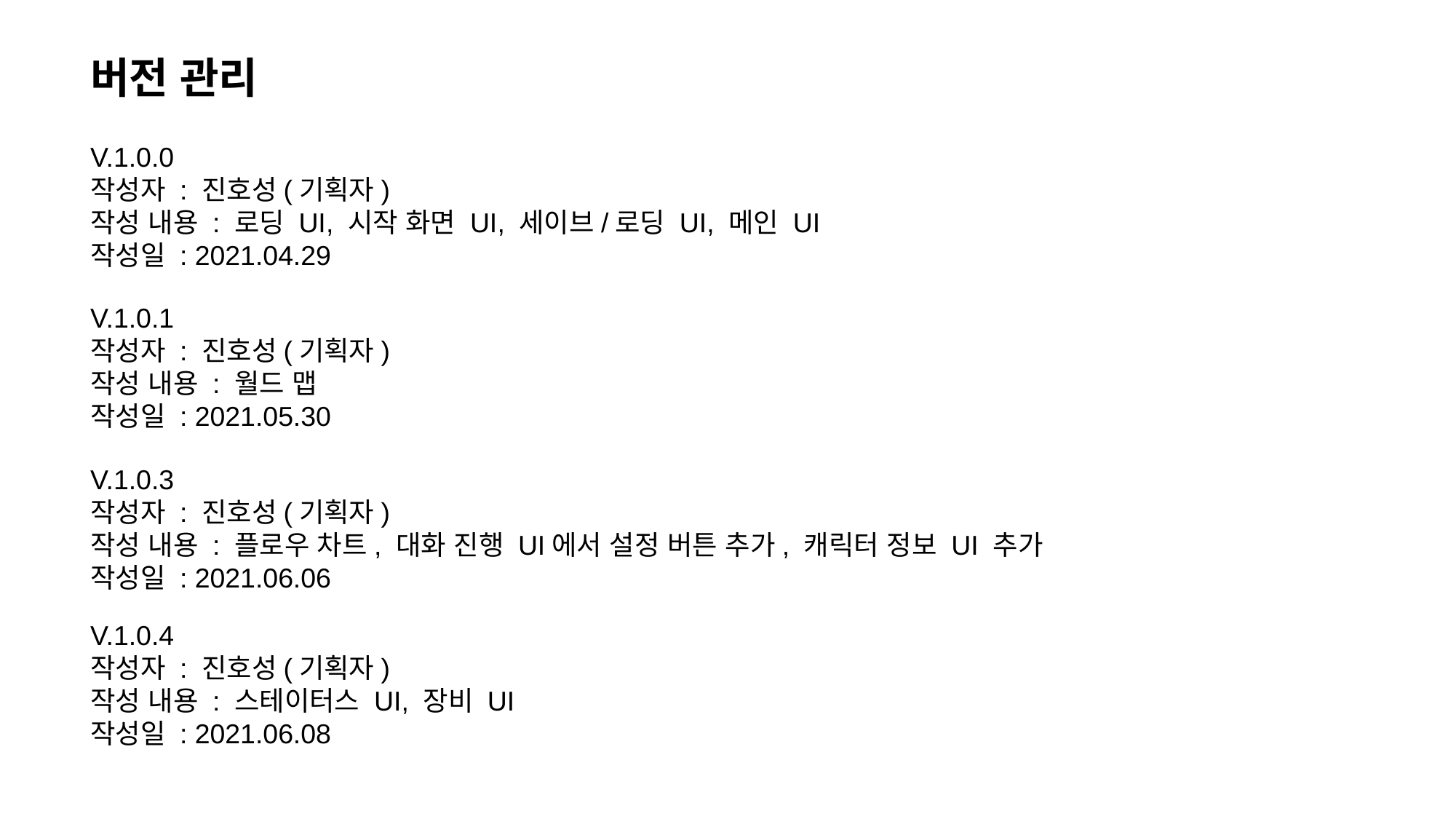

버전 관리
V.1.0.0
작성자 : 진호성(기획자)
작성 내용 : 로딩 UI, 시작 화면 UI, 세이브/로딩 UI, 메인 UI
작성일 : 2021.04.29
V.1.0.1
작성자 : 진호성(기획자)
작성 내용 : 월드 맵
작성일 : 2021.05.30
V.1.0.3
작성자 : 진호성(기획자)
작성 내용 : 플로우 차트, 대화 진행 UI에서 설정 버튼 추가, 캐릭터 정보 UI 추가
작성일 : 2021.06.06
V.1.0.4
작성자 : 진호성(기획자)
작성 내용 : 스테이터스 UI, 장비 UI
작성일 : 2021.06.08